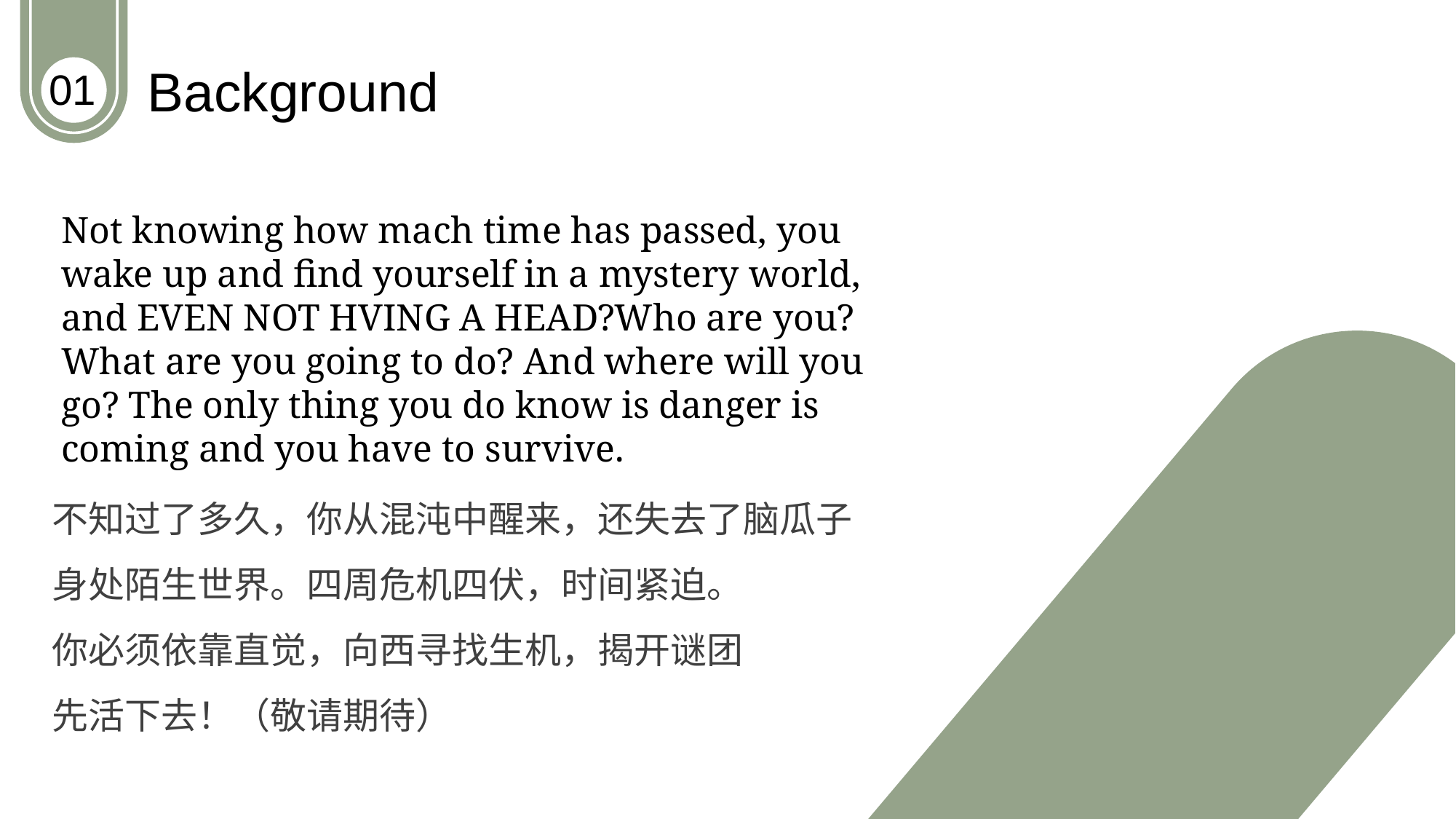

Background
01

Not knowing how mach time has passed, you wake up and find yourself in a mystery world, and EVEN NOT HVING A HEAD?Who are you? What are you going to do? And where will you go? The only thing you do know is danger is coming and you have to survive.

不知过了多久，你从混沌中醒来，还失去了脑瓜子
身处陌生世界。四周危机四伏，时间紧迫。
你必须依靠直觉，向西寻找生机，揭开谜团
先活下去！（敬请期待）